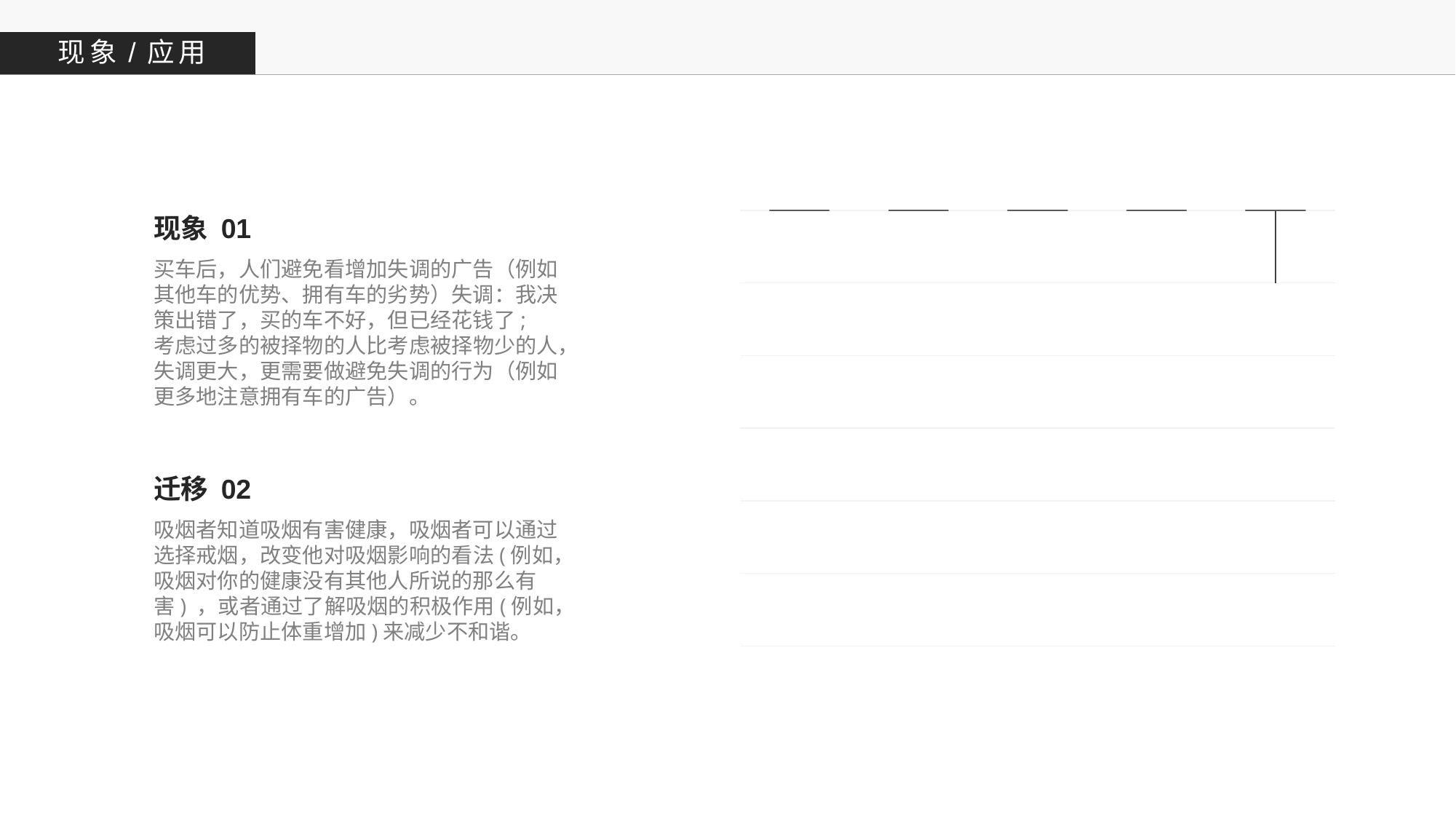

现象/应用

[unsupported chart]

现象 01
买车后，人们避免看增加失调的广告（例如其他车的优势、拥有车的劣势）失调：我决策出错了，买的车不好，但已经花钱了;
考虑过多的被择物的人比考虑被择物少的人，失调更大，更需要做避免失调的行为（例如更多地注意拥有车的广告）。
迁移 02
吸烟者知道吸烟有害健康，吸烟者可以通过选择戒烟，改变他对吸烟影响的看法(例如，吸烟对你的健康没有其他人所说的那么有害) ，或者通过了解吸烟的积极作用(例如，吸烟可以防止体重增加)来减少不和谐。